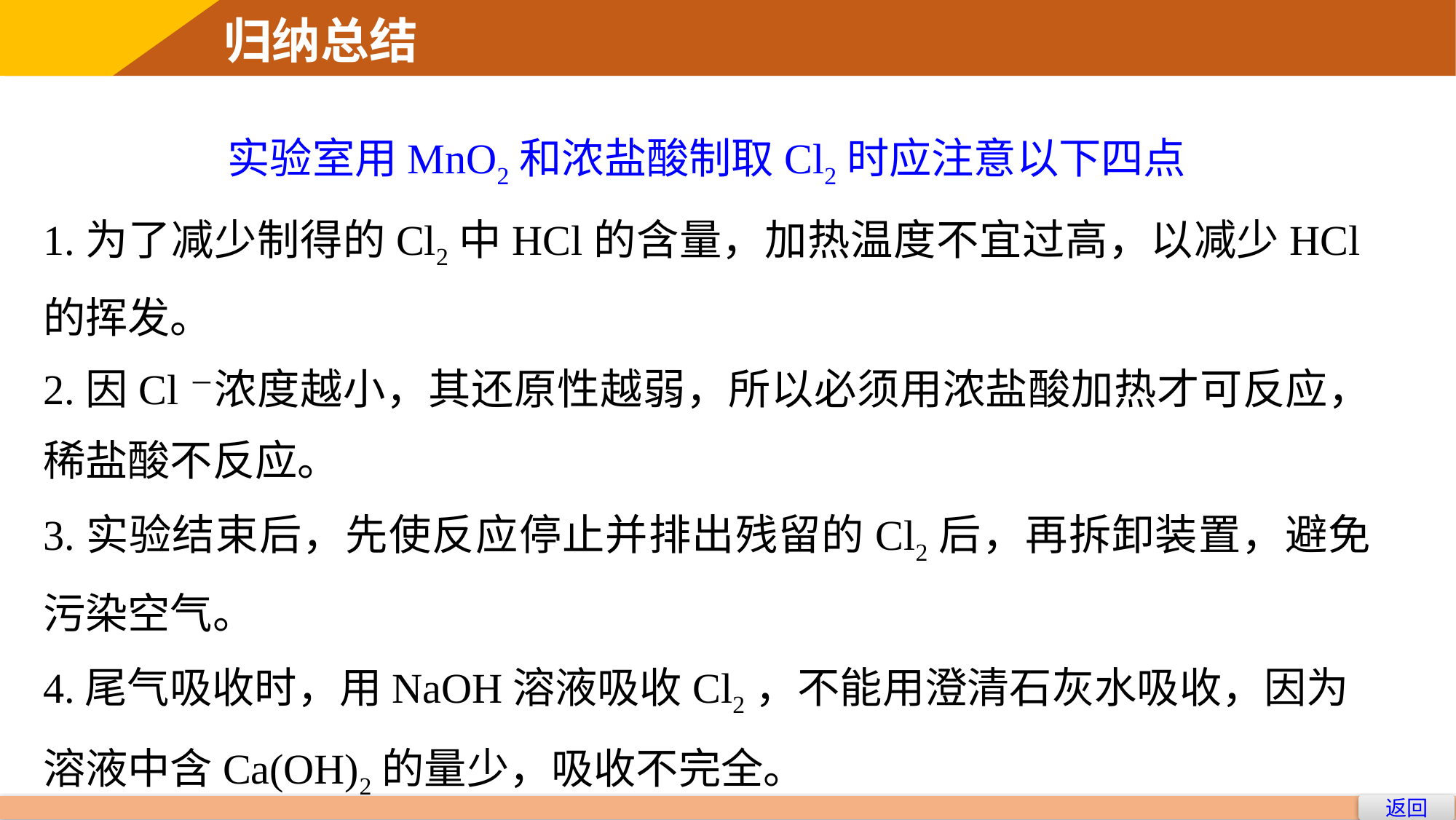

实验室用MnO2和浓盐酸制取Cl2时应注意以下四点
1.为了减少制得的Cl2中HCl的含量，加热温度不宜过高，以减少HCl的挥发。
2.因Cl－浓度越小，其还原性越弱，所以必须用浓盐酸加热才可反应，稀盐酸不反应。
3.实验结束后，先使反应停止并排出残留的Cl2后，再拆卸装置，避免污染空气。
4.尾气吸收时，用NaOH溶液吸收Cl2，不能用澄清石灰水吸收，因为溶液中含Ca(OH)2的量少，吸收不完全。
返回